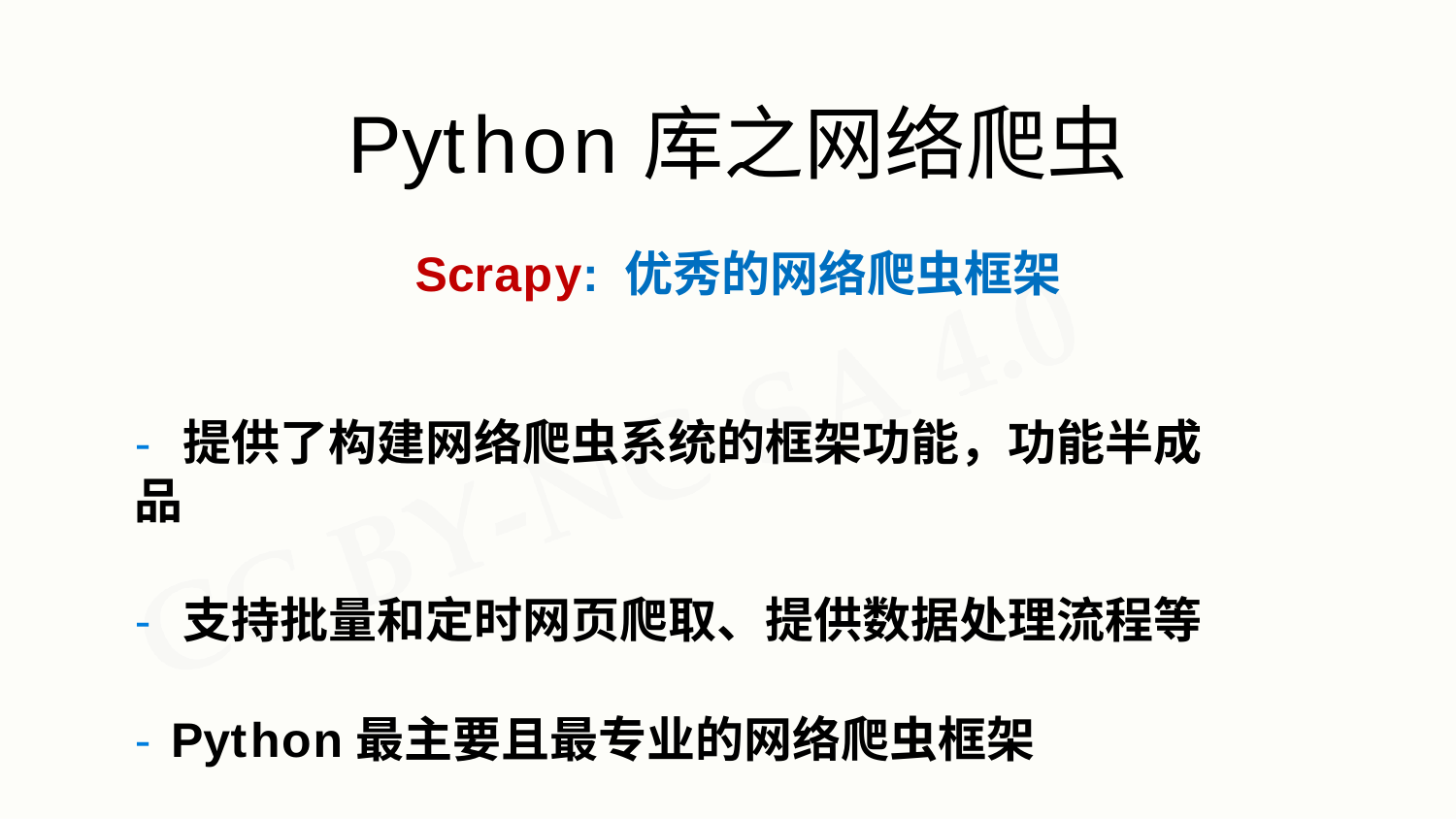

# Python库之网络爬虫
Scrapy: 优秀的网络爬虫框架

- 提供了构建网络爬虫系统的框架功能，功能半成品

- 支持批量和定时网页爬取、提供数据处理流程等

- Python最主要且最专业的网络爬虫框架